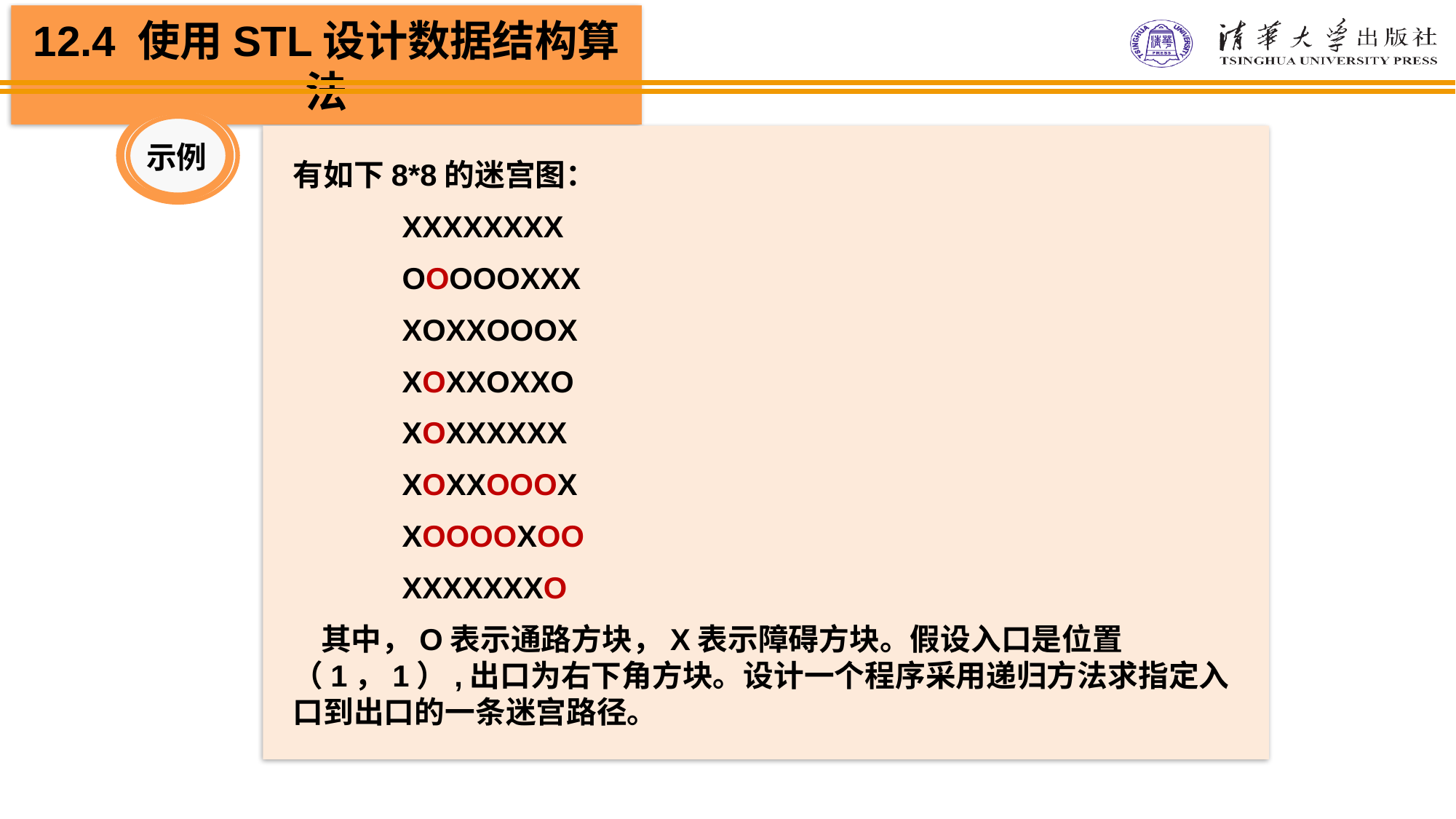

示例
有如下8*8的迷宫图：
	XXXXXXXX
	OOOOOXXX
	XOXXOOOX
	XOXXOXXO
	XOXXXXXX
	XOXXOOOX
	XOOOOXOO
	XXXXXXXO
   其中，O表示通路方块，X表示障碍方块。假设入口是位置（1，1）,出口为右下角方块。设计一个程序采用递归方法求指定入口到出口的一条迷宫路径。